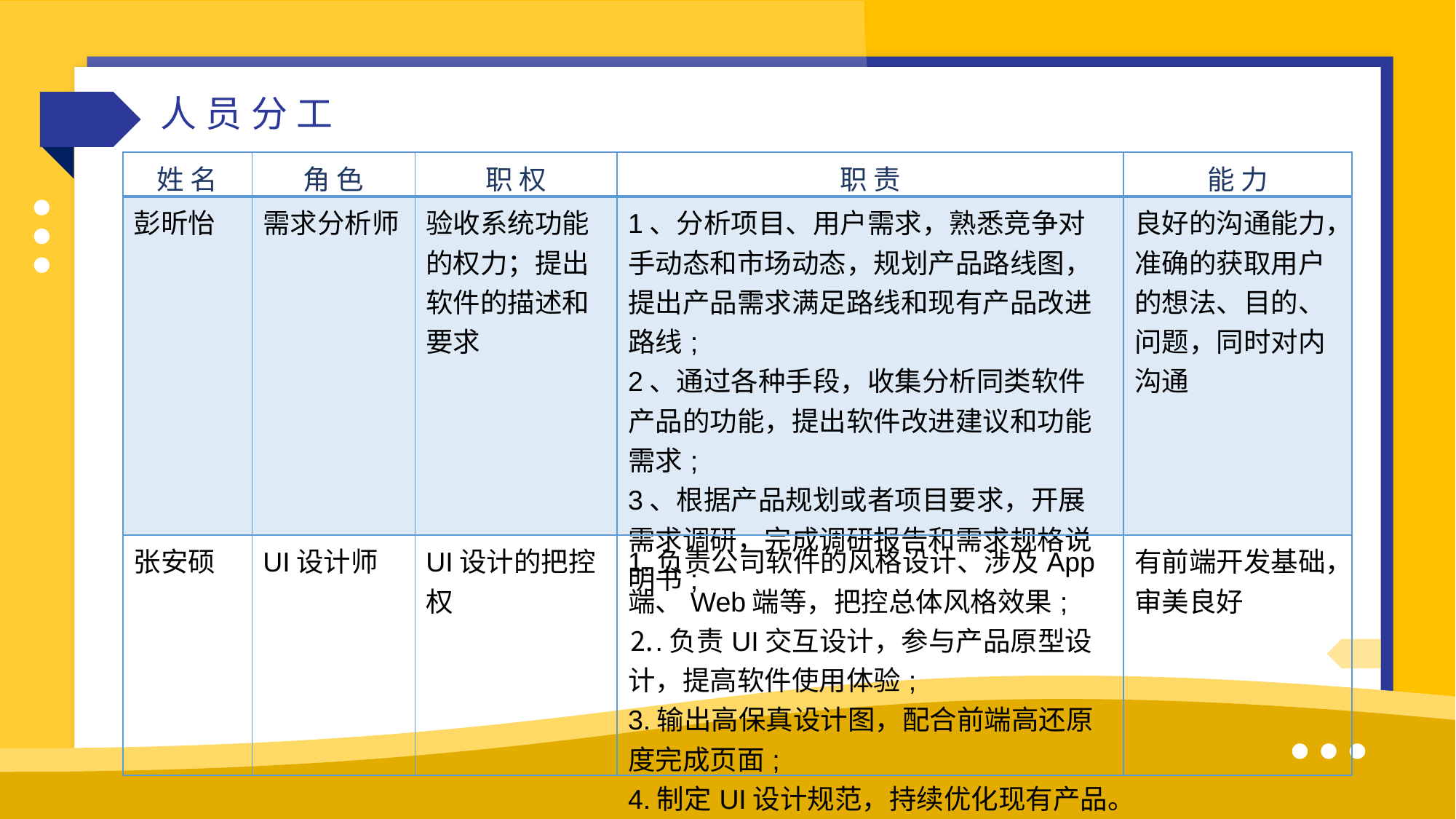

人员分工
| 姓 名 | 角 色 | 职 权 | 职 责 | 能 力 |
| --- | --- | --- | --- | --- |
| 彭昕怡 | 需求分析师 | 验收系统功能的权力；提出软件的描述和要求 | 1、分析项目、用户需求，熟悉竞争对手动态和市场动态，规划产品路线图，提出产品需求满足路线和现有产品改进路线; 2、通过各种手段，收集分析同类软件产品的功能，提出软件改进建议和功能需求; 3、根据产品规划或者项目要求，开展需求调研，完成调研报告和需求规格说明书; | 良好的沟通能力，准确的获取用户的想法、目的、问题，同时对内沟通 |
| 张安硕 | UI设计师 | UI设计的把控权 | 1.负责公司软件的风格设计、涉及App端、Web端等，把控总体风格效果; ⒉.负责UI交互设计，参与产品原型设计，提高软件使用体验; 3.输出高保真设计图，配合前端高还原度完成页面; 4.制定UI设计规范，持续优化现有产品。 | 有前端开发基础，审美良好 |